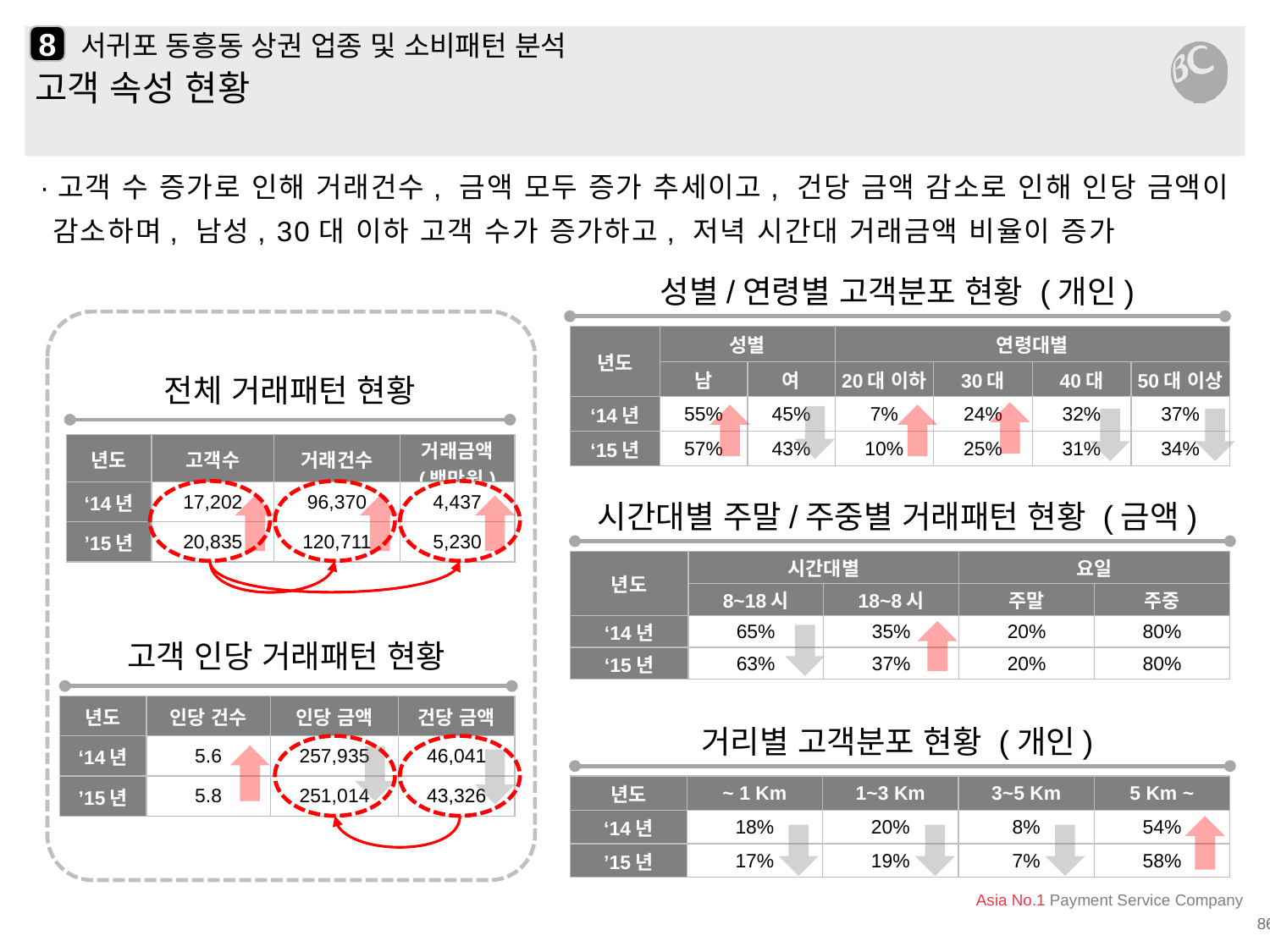

8
# 서귀포 동흥동 상권 업종 및 소비패턴 분석
고객 속성 현황
·고객 수 증가로 인해 거래건수, 금액 모두 증가 추세이고, 건당 금액 감소로 인해 인당 금액이 감소하며, 남성, 30대 이하 고객 수가 증가하고, 저녁 시간대 거래금액 비율이 증가
성별/연령별 고객분포 현황 (개인)

| 년도 | 성별 |  | 연령대별 |  |  |  |
| --- | --- | --- | --- | --- | --- | --- |
|  | 남 | 여 | 20대 이하 | 30대 | 40대 | 50대 이상 |
| ‘14년 | 55% | 45% | 7% | 24% | 32% | 37% |
| ‘15년 | 57% | 43% | 10% | 25% | 31% | 34% |
전체 거래패턴 현황

| 년도 | 고객수 | 거래건수 | 거래금액 (백만원) |
| --- | --- | --- | --- |
| ‘14년 | 17,202 | 96,370 | 4,437 |
| ’15년 | 20,835 | 120,711 | 5,230 |

시간대별 주말/주중별 거래패턴 현황 (금액)
| 년도 | 시간대별 |  | 요일 |  |
| --- | --- | --- | --- | --- |
|  | 8~18시 | 18~8시 | 주말 | 주중 |
| ‘14년 | 65% | 35% | 20% | 80% |
| ‘15년 | 63% | 37% | 20% | 80% |

고객 인당 거래패턴 현황
| 년도 | 인당 건수 | 인당 금액 | 건당 금액 |
| --- | --- | --- | --- |
| ‘14년 | 5.6 | 257,935 | 46,041 |
| ’15년 | 5.8 | 251,014 | 43,326 |
거리별 고객분포 현황 (개인)

| 년도 | ~ 1 Km | 1~3 Km | 3~5 Km | 5 Km ~ |
| --- | --- | --- | --- | --- |
| ‘14년 | 18% | 20% | 8% | 54% |
| ’15년 | 17% | 19% | 7% | 58% |